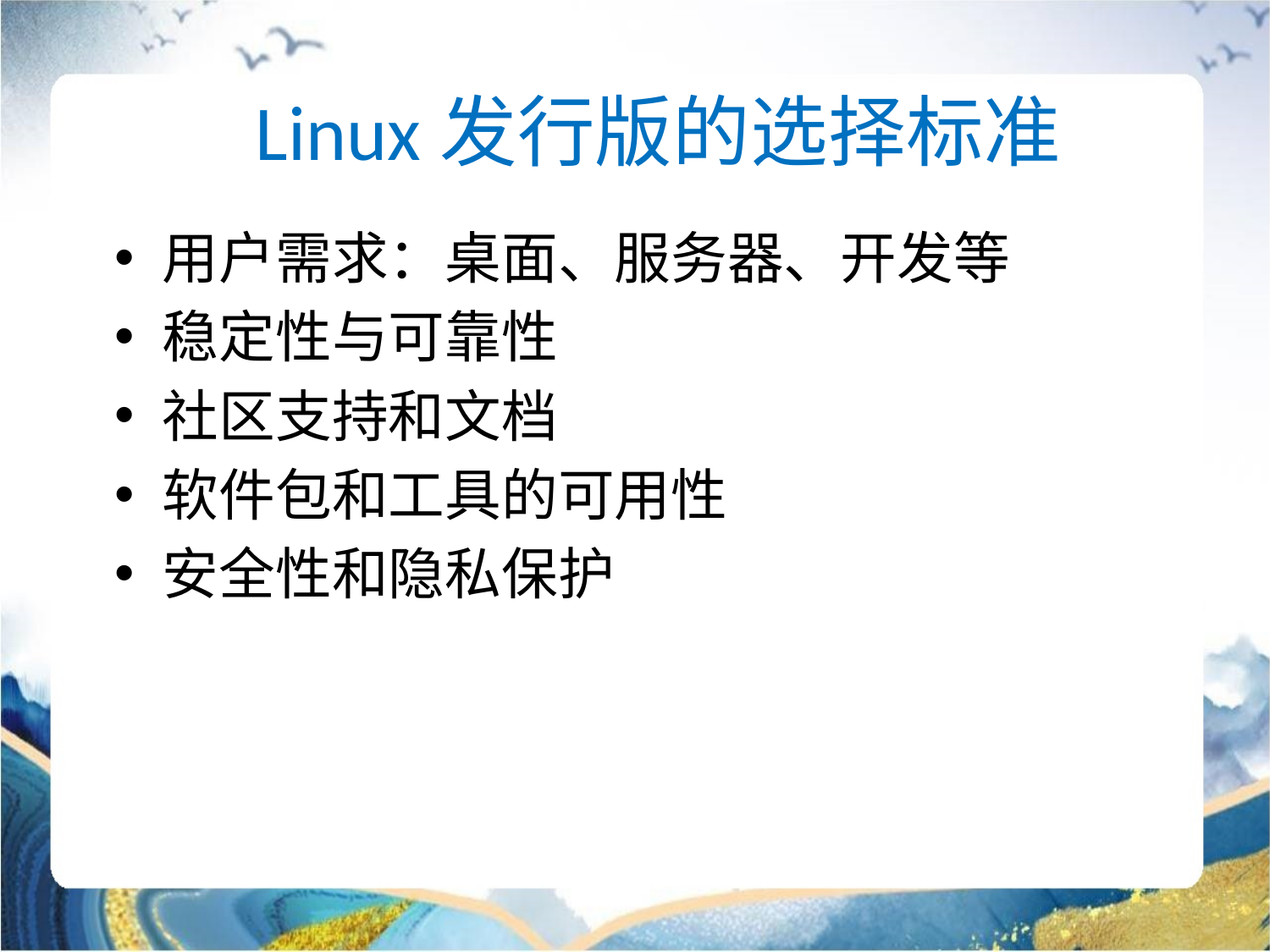

Linux发行版的选择标准
用户需求：桌面、服务器、开发等
稳定性与可靠性
社区支持和文档
软件包和工具的可用性
安全性和隐私保护